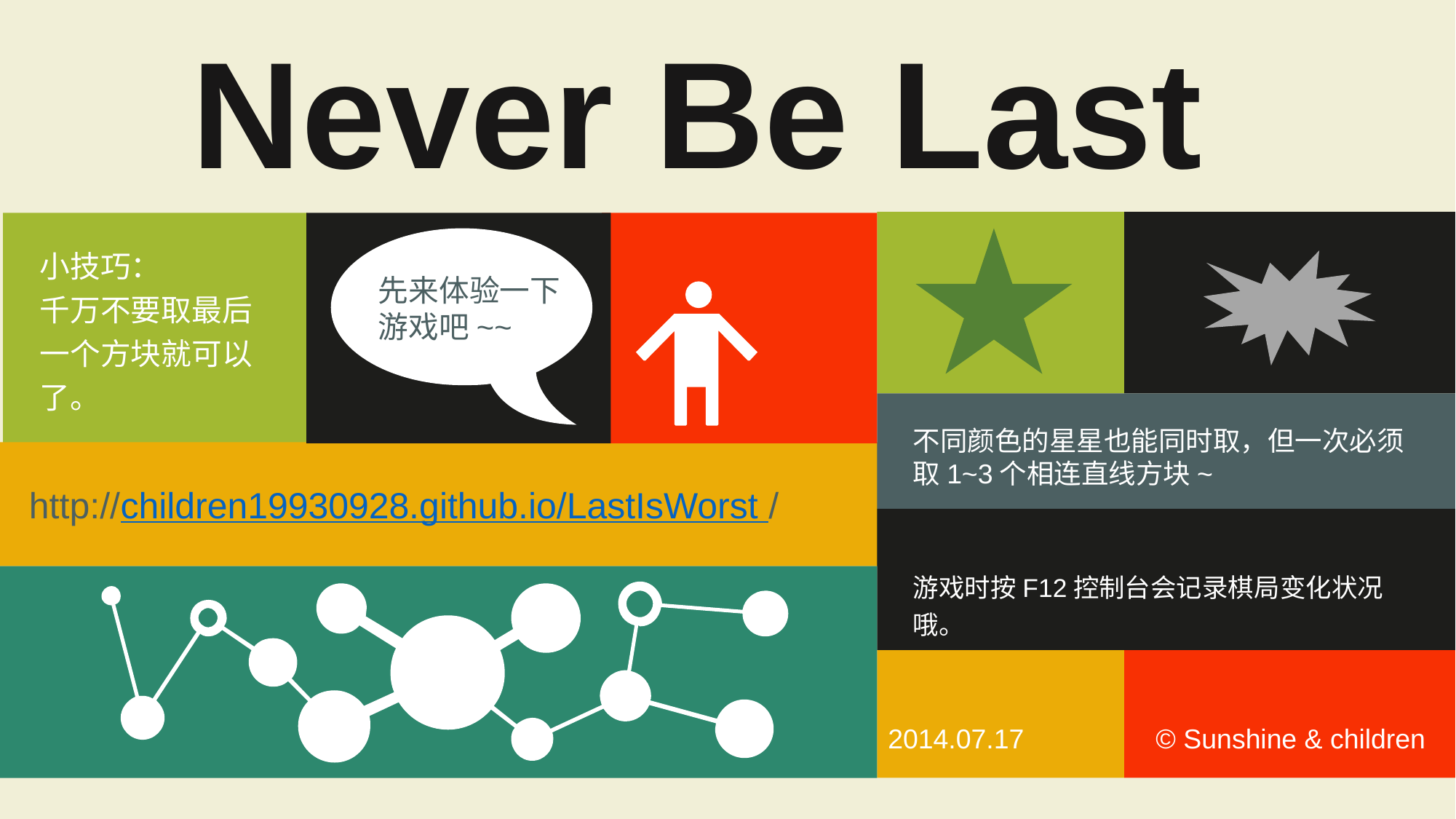

Never Be Last

小技巧：
千万不要取最后一个方块就可以了。

先来体验一下游戏吧~~

不同颜色的星星也能同时取，但一次必须取1~3个相连直线方块~

http://children19930928.github.io/LastIsWorst /

游戏时按F12控制台会记录棋局变化状况哦。

2014.07.17

© Sunshine & children